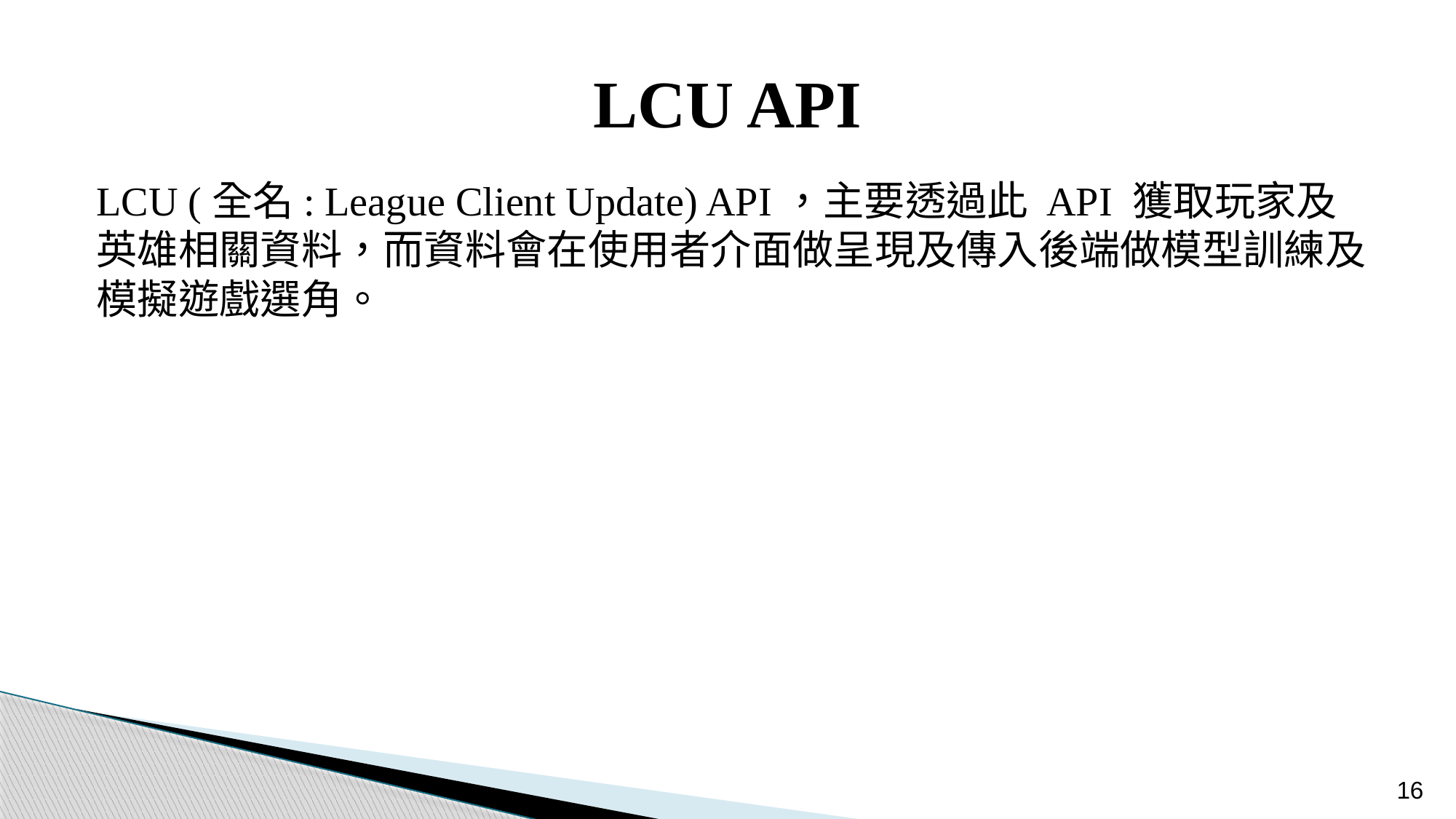

# LCU API
LCU (全名: League Client Update) API，主要透過此 API 獲取玩家及英雄相關資料，而資料會在使用者介面做呈現及傳入後端做模型訓練及模擬遊戲選角。
16